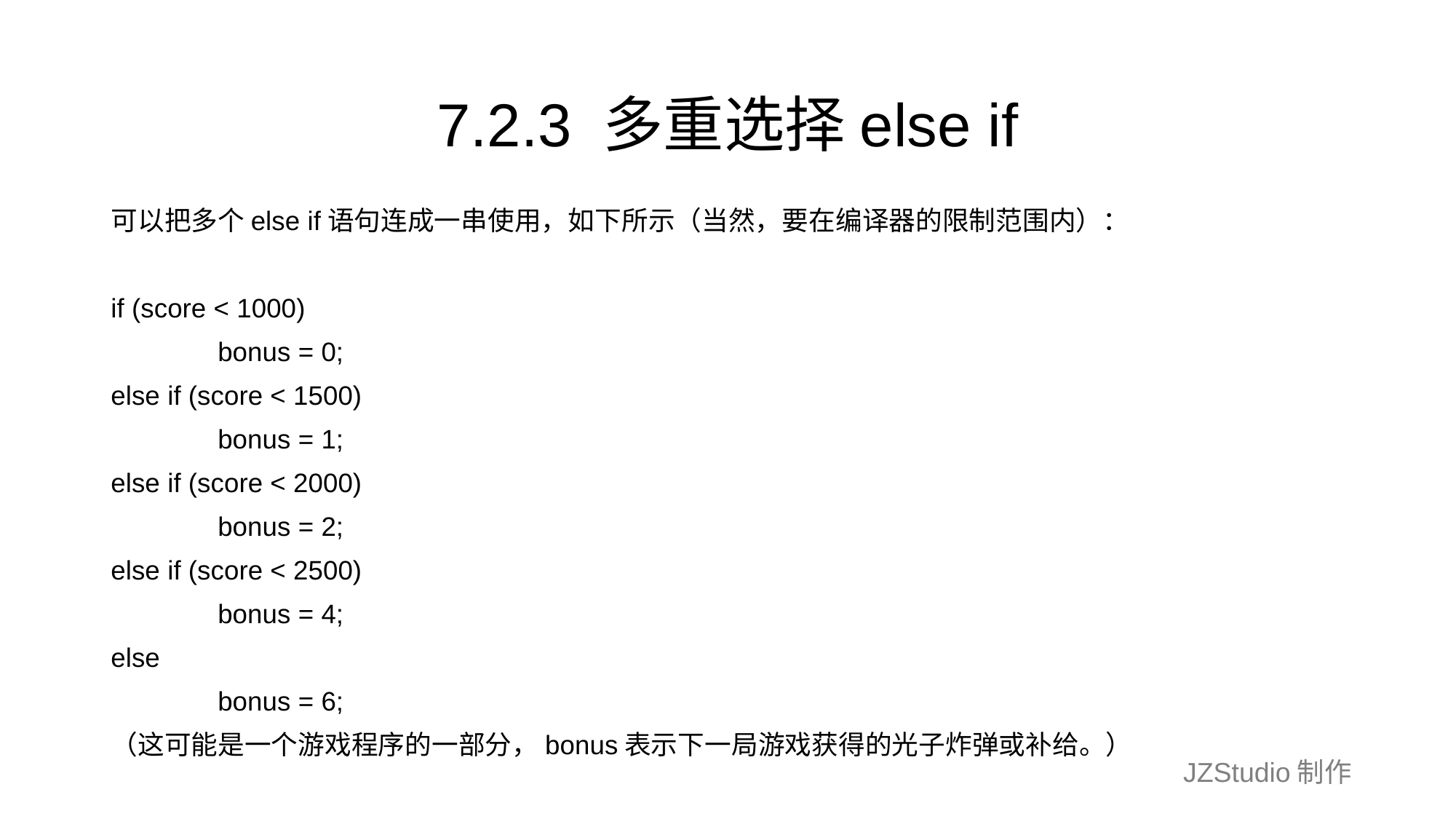

# 7.2.3 多重选择else if
可以把多个else if语句连成一串使用，如下所示（当然，要在编译器的限制范围内）：

if (score < 1000)
	bonus = 0;
else if (score < 1500)
	bonus = 1;
else if (score < 2000)
	bonus = 2;
else if (score < 2500)
	bonus = 4;
else
	bonus = 6;
（这可能是一个游戏程序的一部分，bonus表示下一局游戏获得的光子炸弹或补给。）